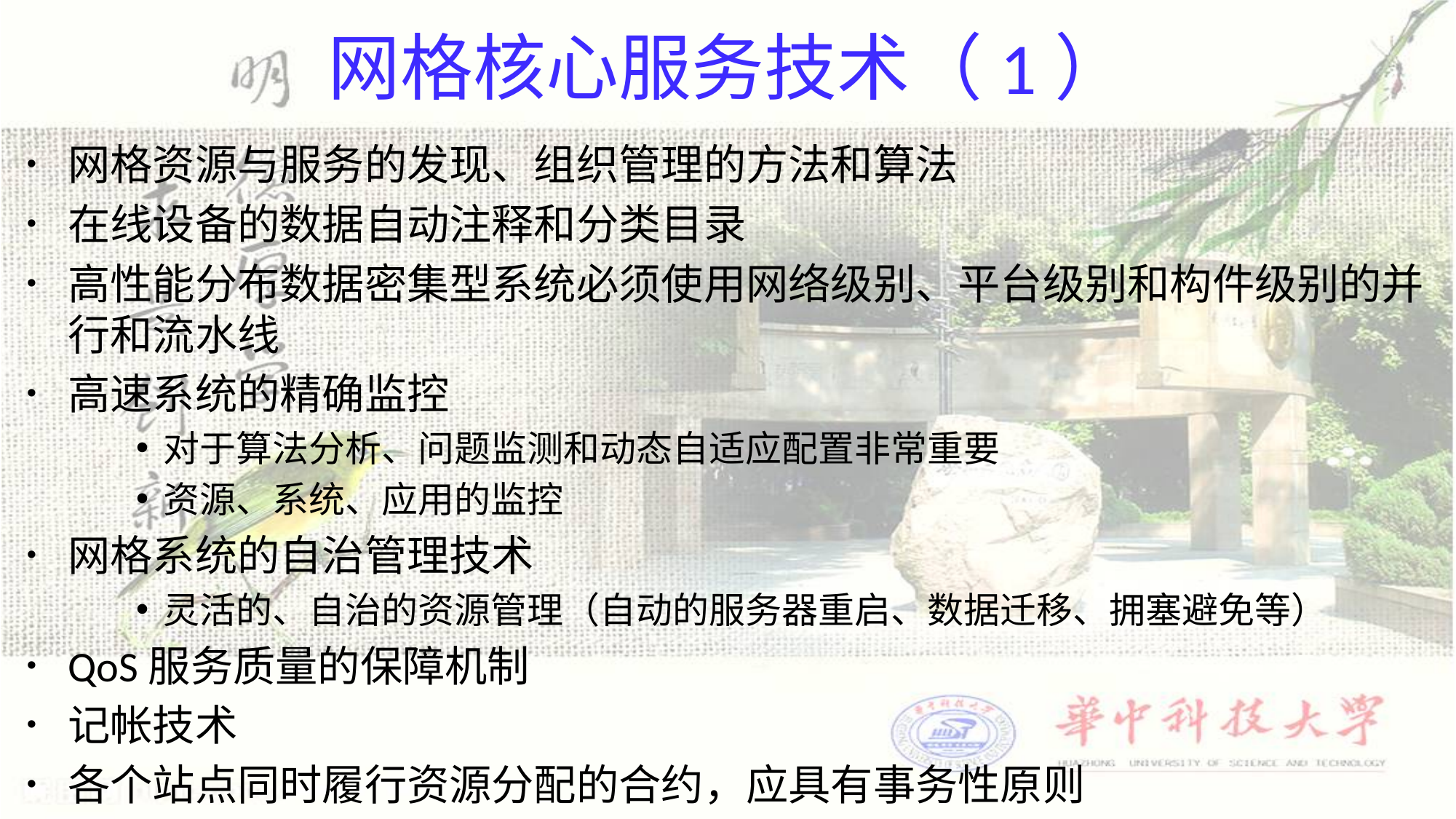

# 网格核心服务技术（1）
网格资源与服务的发现、组织管理的方法和算法
在线设备的数据自动注释和分类目录
高性能分布数据密集型系统必须使用网络级别、平台级别和构件级别的并行和流水线
高速系统的精确监控
对于算法分析、问题监测和动态自适应配置非常重要
资源、系统、应用的监控
网格系统的自治管理技术
灵活的、自治的资源管理（自动的服务器重启、数据迁移、拥塞避免等）
QoS服务质量的保障机制
记帐技术
各个站点同时履行资源分配的合约，应具有事务性原则